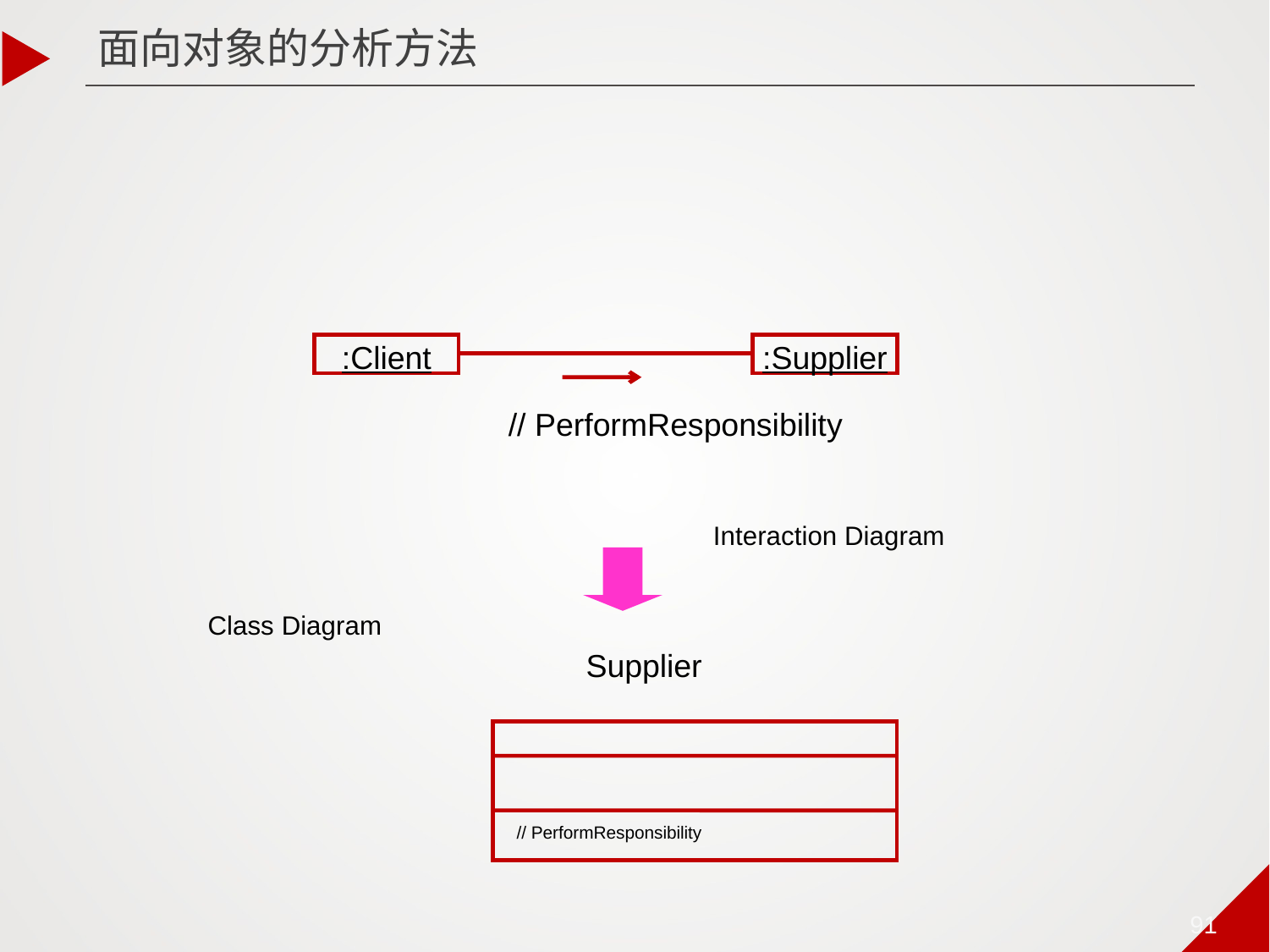

面向对象的分析方法

:Client

:Supplier

// PerformResponsibility
Interaction Diagram

Class Diagram
Supplier

// PerformResponsibility